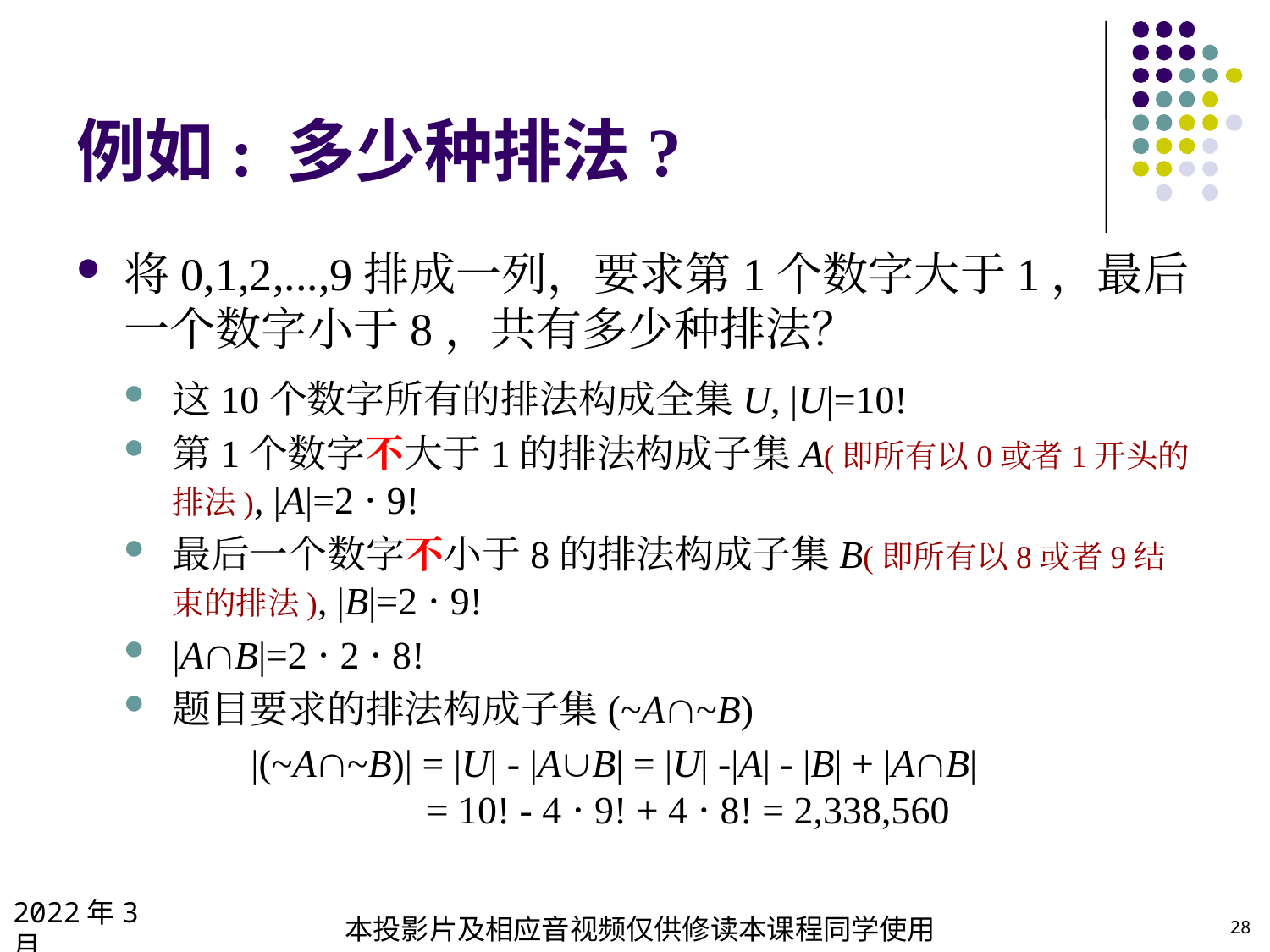

# 例如: 多少种排法?
将0,1,2,...,9排成一列，要求第1个数字大于1，最后一个数字小于8，共有多少种排法？
这10个数字所有的排法构成全集U, |U|=10!
第1个数字不大于1的排法构成子集A(即所有以0或者1开头的排法), |A|=2 ⋅ 9!
最后一个数字不小于8的排法构成子集B(即所有以8或者9结束的排法), |B|=2 ⋅ 9!
|A∩B|=2 ⋅ 2 ⋅ 8!
题目要求的排法构成子集(~A∩~B)
	|(~A∩~B)| = |U| - |A∪B| = |U| -|A| - |B| + |A∩B|
		     = 10! - 4 ⋅ 9! + 4 ⋅ 8! = 2,338,560

2022年3月
本投影片及相应音视频仅供修读本课程同学使用
28